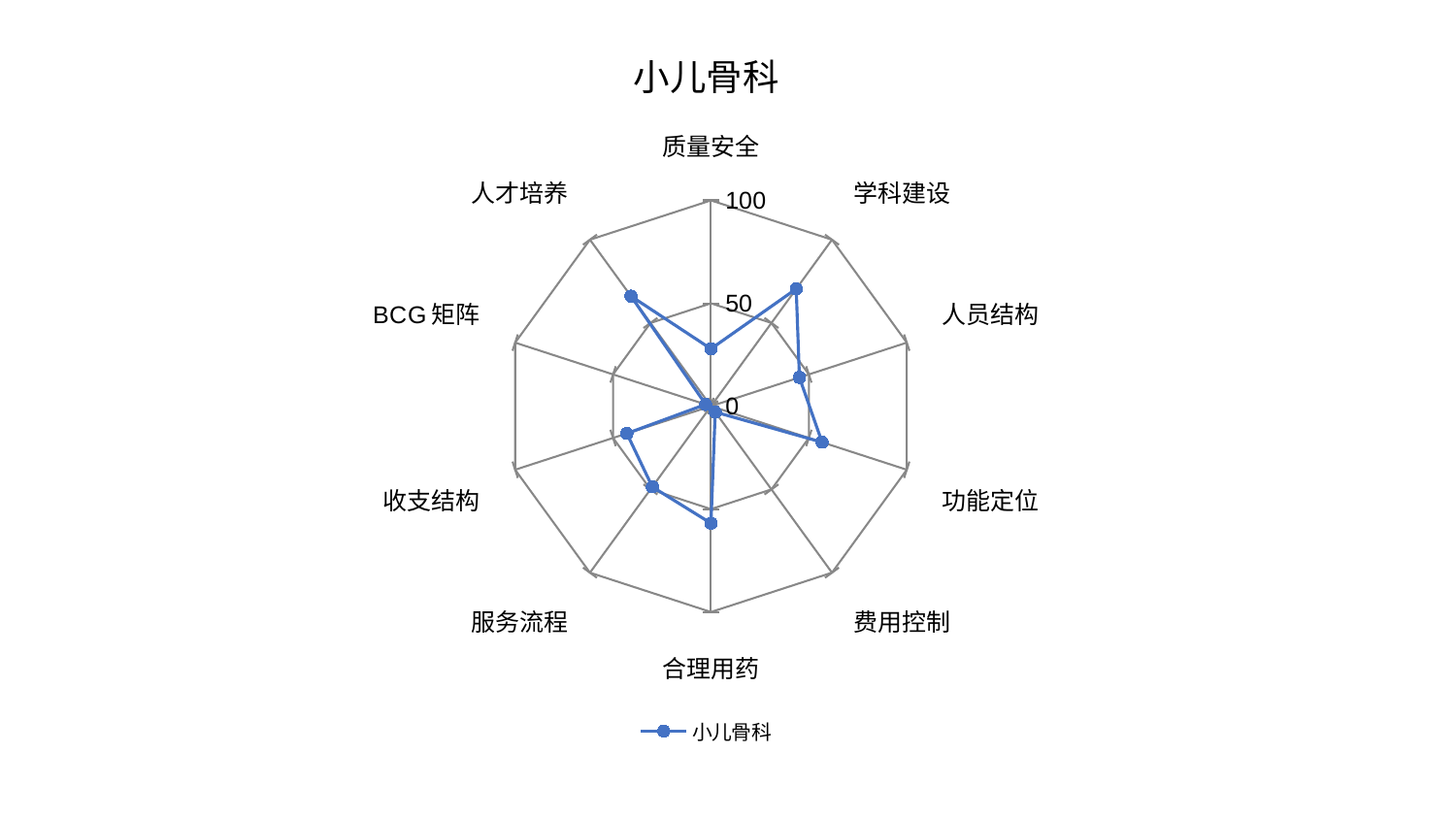

### Chart: 小儿骨科

| Category | 小儿骨科 |
|---|---|
| 质量安全 | 27.882708806858897 |
| 学科建设 | 70.44694687556813 |
| 人员结构 | 45.18147772204956 |
| 功能定位 | 56.75638212962482 |
| 费用控制 | 3.5227330612629464 |
| 合理用药 | 56.890563495950666 |
| 服务流程 | 48.46466326328871 |
| 收支结构 | 42.96409255069103 |
| BCG矩阵 | 2.716804621106999 |
| 人才培养 | 66.079943223288 |
123